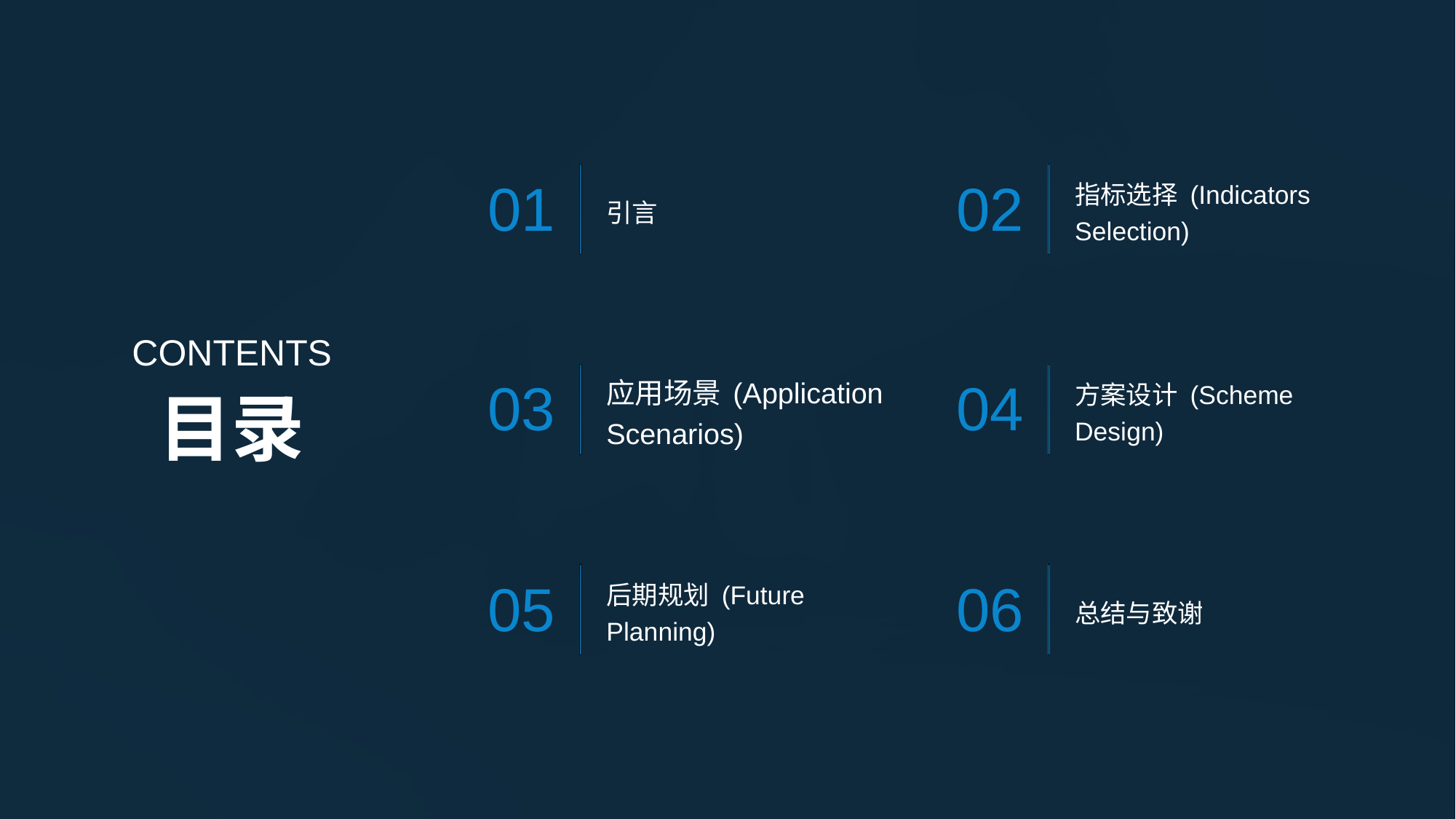

引言
指标选择 (Indicators Selection)

01
02
CONTENTS
应用场景 (Application Scenarios)
方案设计 (Scheme Design)

03
04
目录
后期规划 (Future Planning)
总结与致谢

05
06